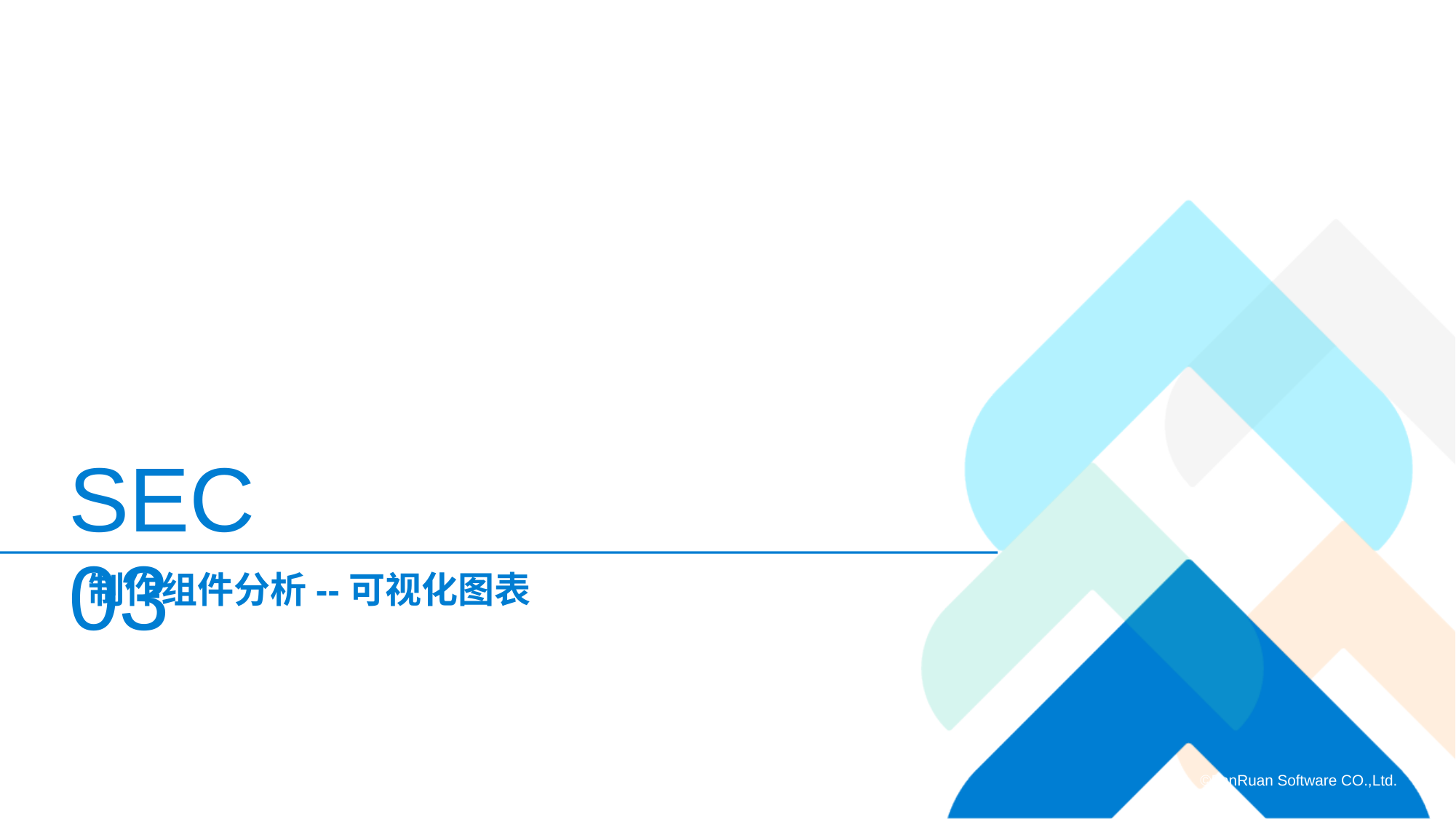

02
FineBI主页构成
SEC 03
制作组件分析--可视化图表
帆软，让数据成为生产力！
©FanRuan Software CO.,Ltd.